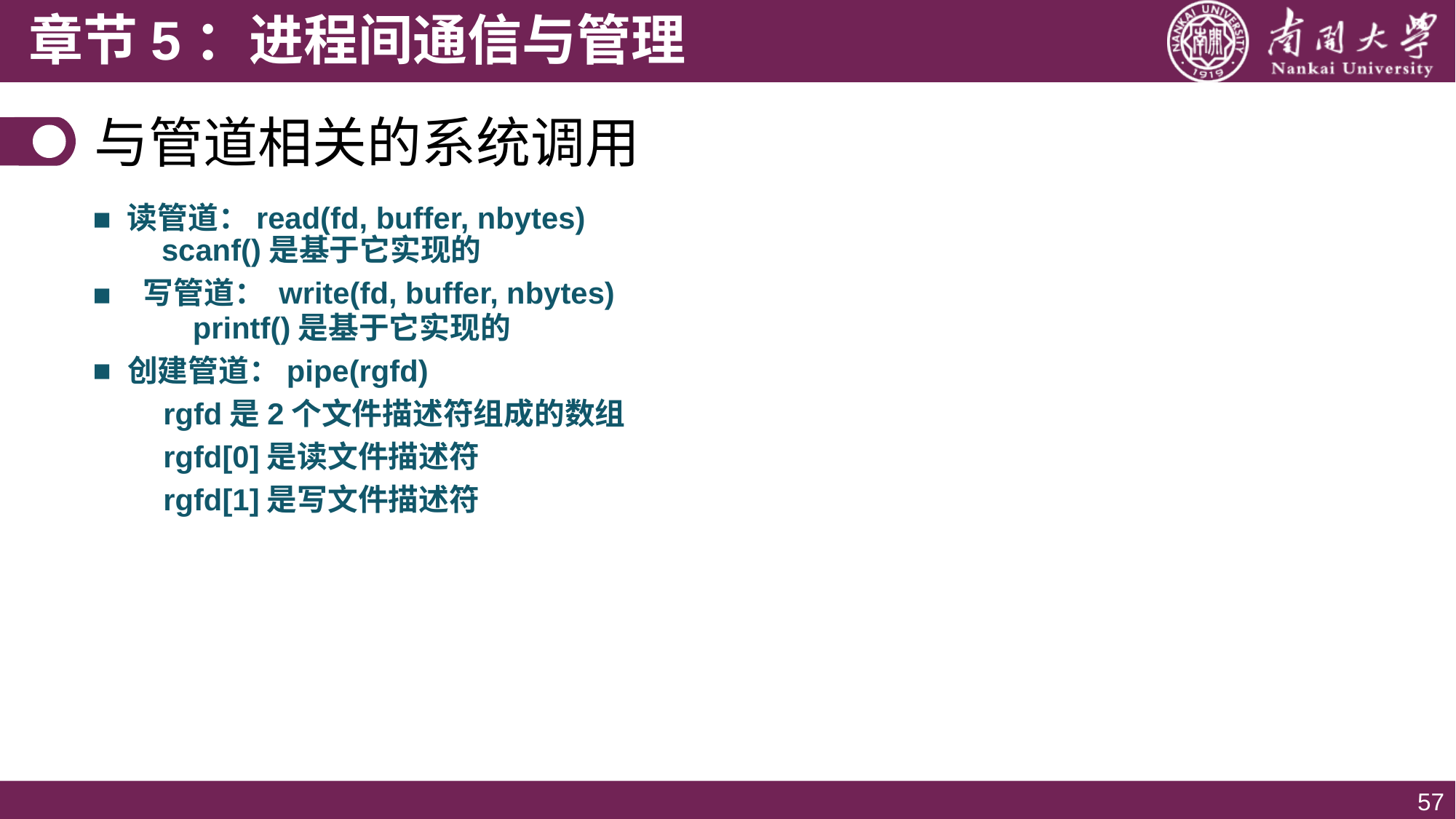

# 与管道相关的系统调用
■
读管道：read(fd, buffer, nbytes)
scanf()是基于它实现的
■
写管道： write(fd, buffer, nbytes)
printf()是基于它实现的
■
创建管道：pipe(rgfd)
rgfd是2个文件描述符组成的数组
rgfd[0]是读文件描述符
rgfd[1]是写文件描述符
57